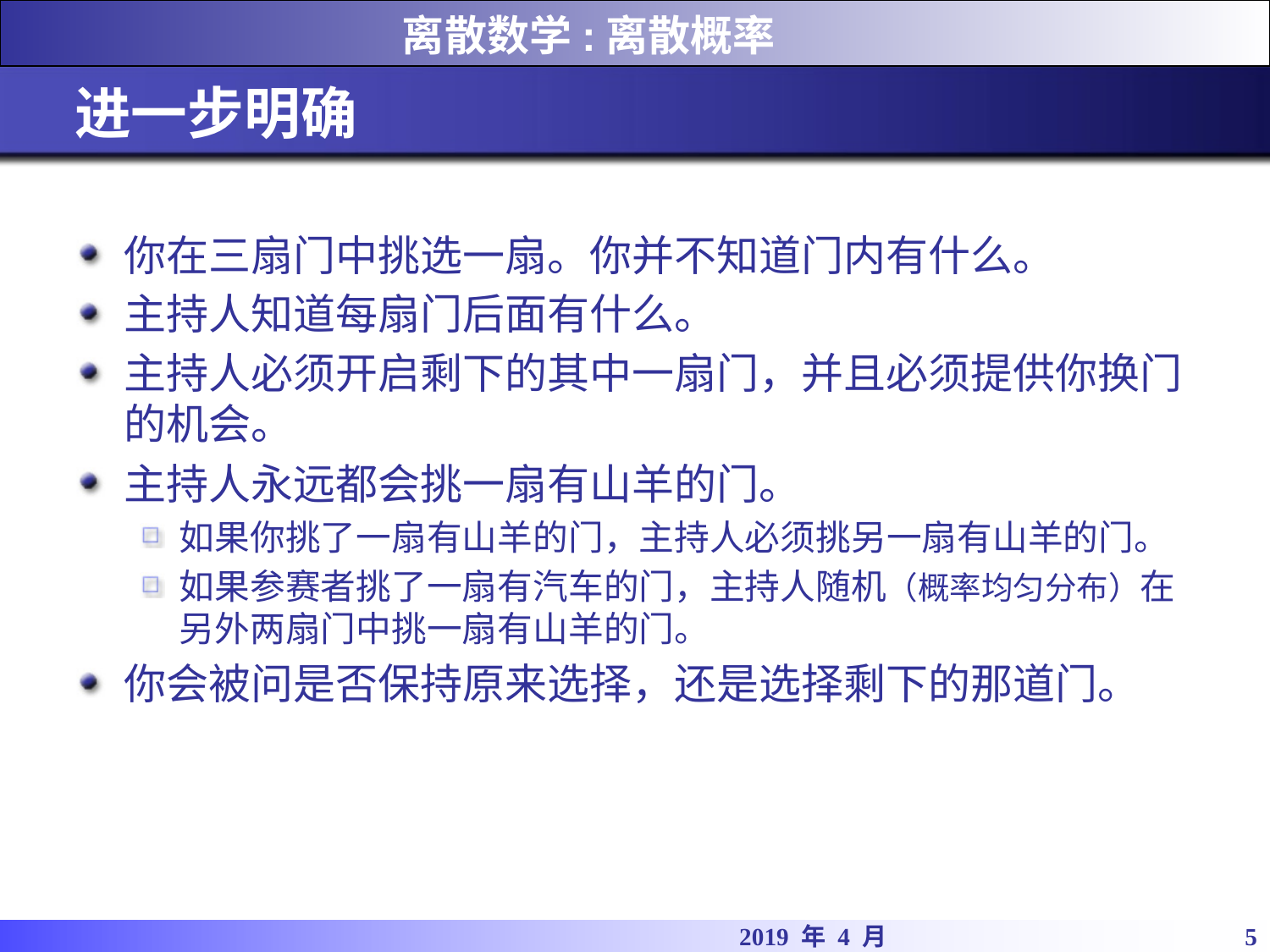

# 进一步明确
你在三扇门中挑选一扇。你并不知道门内有什么。
主持人知道每扇门后面有什么。
主持人必须开启剩下的其中一扇门，并且必须提供你换门的机会。
主持人永远都会挑一扇有山羊的门。
如果你挑了一扇有山羊的门，主持人必须挑另一扇有山羊的门。
如果参赛者挑了一扇有汽车的门，主持人随机（概率均匀分布）在另外两扇门中挑一扇有山羊的门。
你会被问是否保持原来选择，还是选择剩下的那道门。